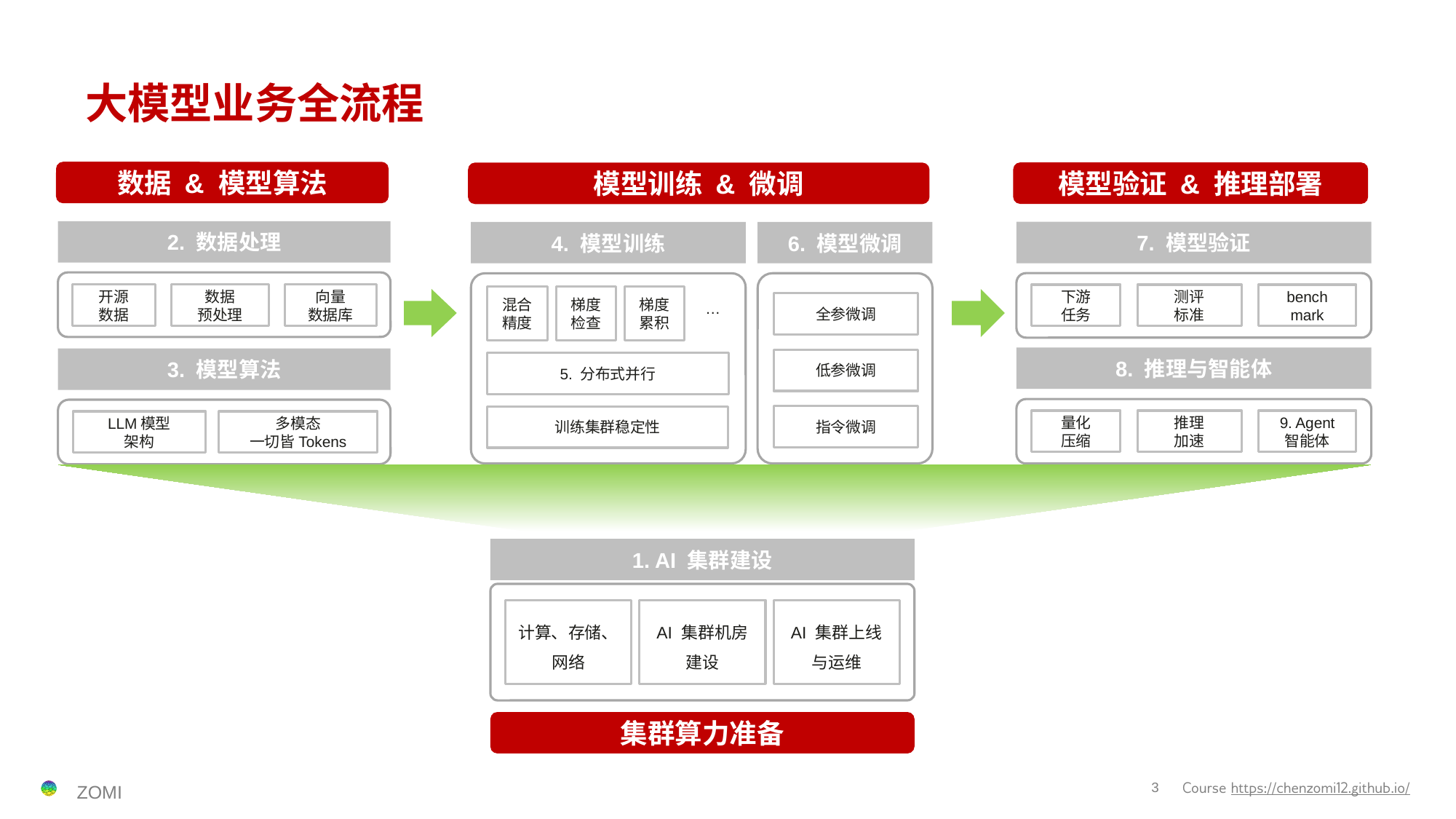

# 大模型业务全流程
数据 & 模型算法
2. 数据处理

开源
数据
数据
预处理
向量
数据库
3. 模型算法

LLM模型
架构
多模态
一切皆Tokens
模型验证 & 推理部署
7. 模型验证

下游
任务
测评
标准
bench
mark
8. 推理与智能体

量化
压缩
推理
加速
9. Agent
智能体
模型训练 & 微调
4. 模型训练
6. 模型微调

混合精度
梯度检查
梯度累积
全参微调
…
低参微调
5. 分布式并行
指令微调
训练集群稳定性

1. AI 集群建设

计算、存储、网络
AI 集群机房建设
AI 集群上线与运维
集群算力准备